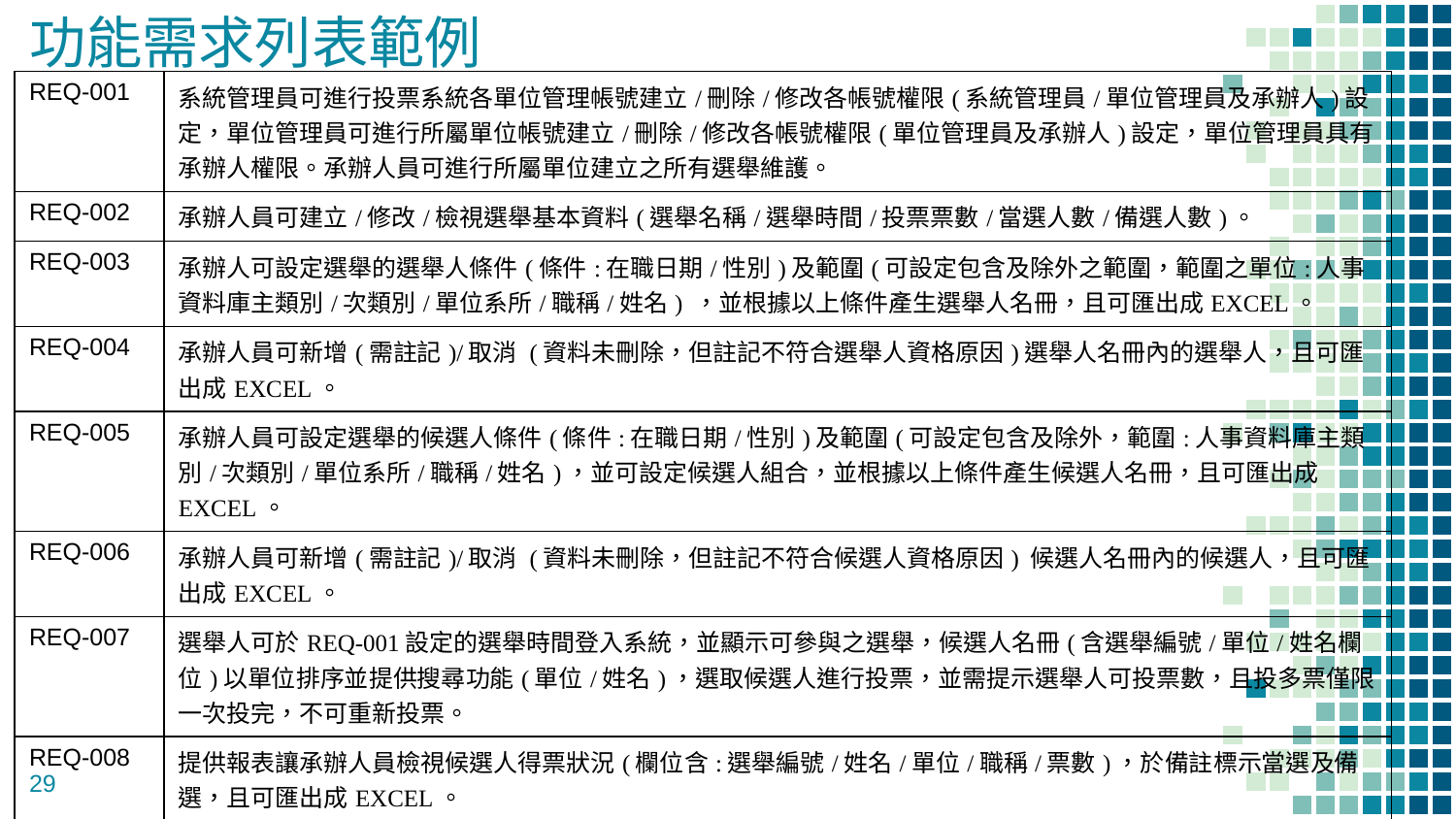

# 功能需求列表範例
| REQ-001 | 系統管理員可進行投票系統各單位管理帳號建立/刪除/修改各帳號權限(系統管理員/單位管理員及承辦人)設定，單位管理員可進行所屬單位帳號建立/刪除/修改各帳號權限(單位管理員及承辦人)設定，單位管理員具有承辦人權限。承辦人員可進行所屬單位建立之所有選舉維護。 |
| --- | --- |
| REQ-002 | 承辦人員可建立/修改/檢視選舉基本資料(選舉名稱/選舉時間/投票票數/當選人數/備選人數)。 |
| REQ-003 | 承辦人可設定選舉的選舉人條件(條件:在職日期/性別)及範圍(可設定包含及除外之範圍，範圍之單位:人事資料庫主類別/次類別/單位系所/職稱/姓名) ，並根據以上條件產生選舉人名冊，且可匯出成EXCEL。 |
| REQ-004 | 承辦人員可新增(需註記)/取消 (資料未刪除，但註記不符合選舉人資格原因)選舉人名冊內的選舉人，且可匯出成EXCEL。 |
| REQ-005 | 承辦人員可設定選舉的候選人條件(條件:在職日期/性別)及範圍(可設定包含及除外，範圍:人事資料庫主類別/次類別/單位系所/職稱/姓名)，並可設定候選人組合，並根據以上條件產生候選人名冊，且可匯出成EXCEL。 |
| REQ-006 | 承辦人員可新增(需註記)/取消 (資料未刪除，但註記不符合候選人資格原因) 候選人名冊內的候選人，且可匯出成EXCEL。 |
| REQ-007 | 選舉人可於REQ-001設定的選舉時間登入系統，並顯示可參與之選舉，候選人名冊(含選舉編號/單位/姓名欄位)以單位排序並提供搜尋功能(單位/姓名)，選取候選人進行投票，並需提示選舉人可投票數，且投多票僅限一次投完，不可重新投票。 |
| REQ-008 | 提供報表讓承辦人員檢視候選人得票狀況(欄位含:選舉編號/姓名/單位/職稱/票數)，於備註標示當選及備選，且可匯出成EXCEL。 |
| REQ-009 | 提供報表供承辦人員檢視選舉人投票狀況，並顯示已投票人數/應投票人數/未投票人數/投票率，且可匯出成EXCEL。 |
| REQ-010 | 採用PORTAL帳號登入，記錄安全查核資訊，並顯示選舉公告。 |
29